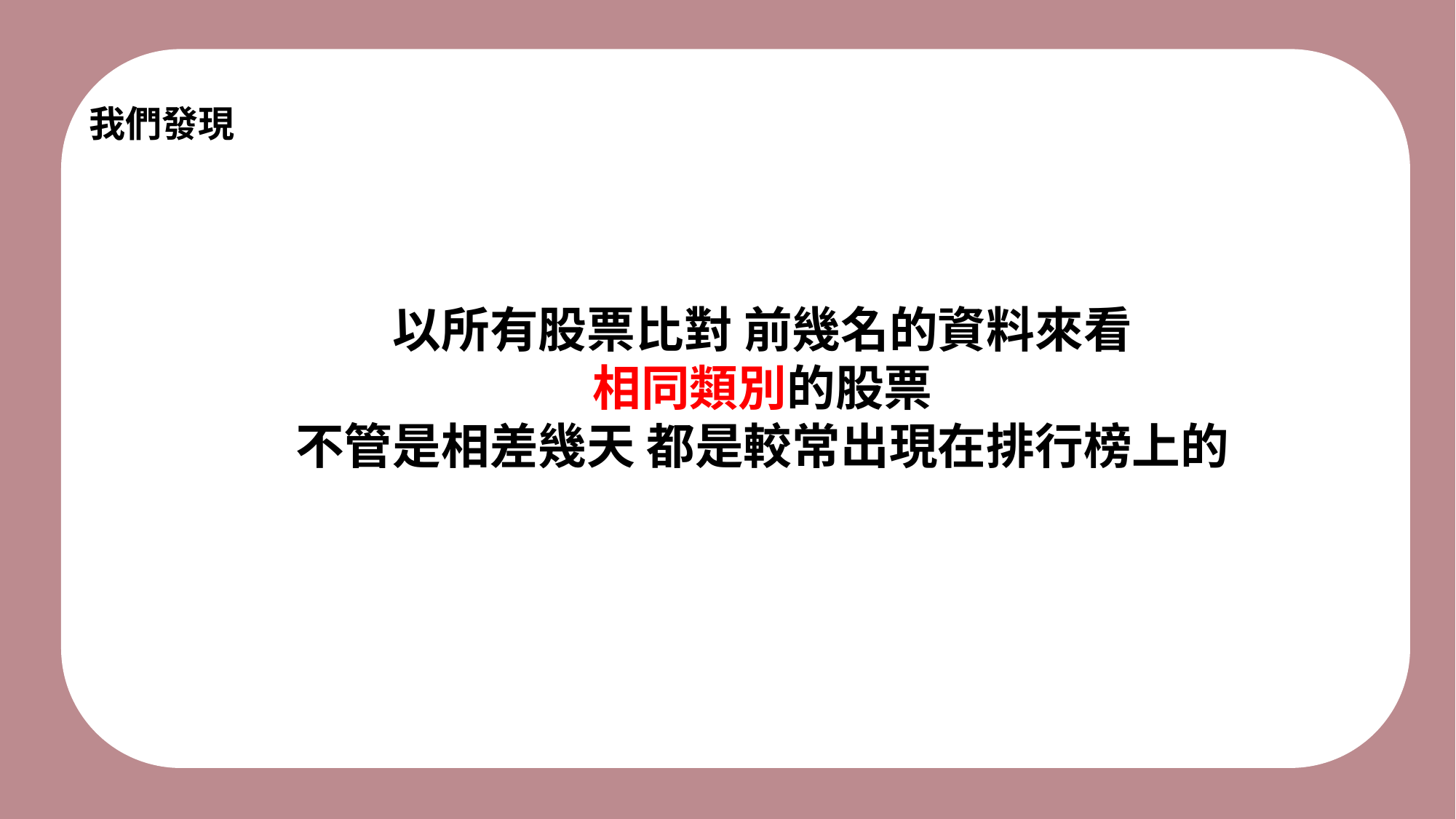

我們發現
以所有股票比對 前幾名的資料來看
相同類別的股票
不管是相差幾天 都是較常出現在排行榜上的